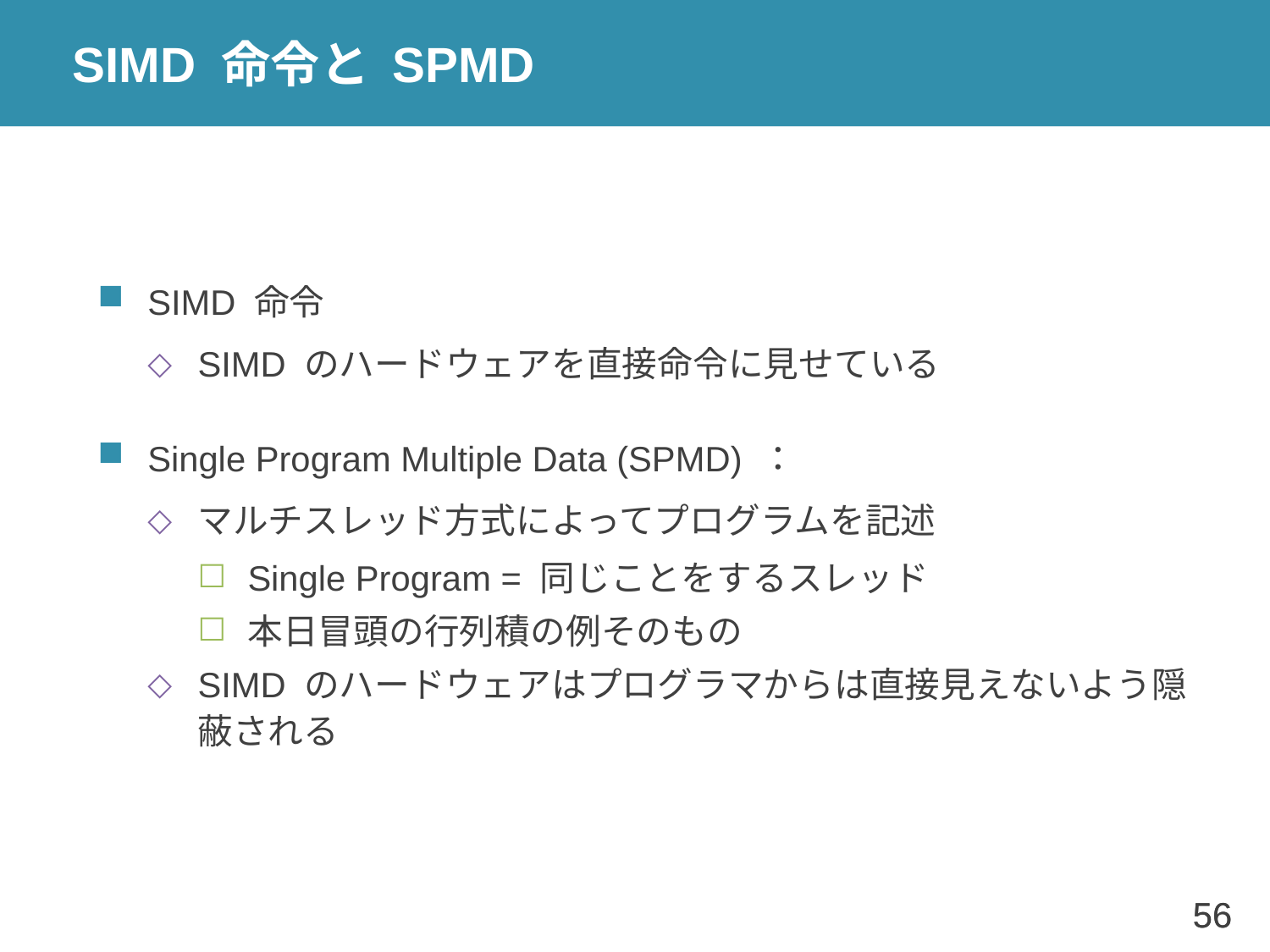

# SIMD 命令と SPMD
SIMD 命令
SIMD のハードウェアを直接命令に見せている
Single Program Multiple Data (SPMD) ：
マルチスレッド方式によってプログラムを記述
Single Program = 同じことをするスレッド
本日冒頭の行列積の例そのもの
SIMD のハードウェアはプログラマからは直接見えないよう隠蔽される